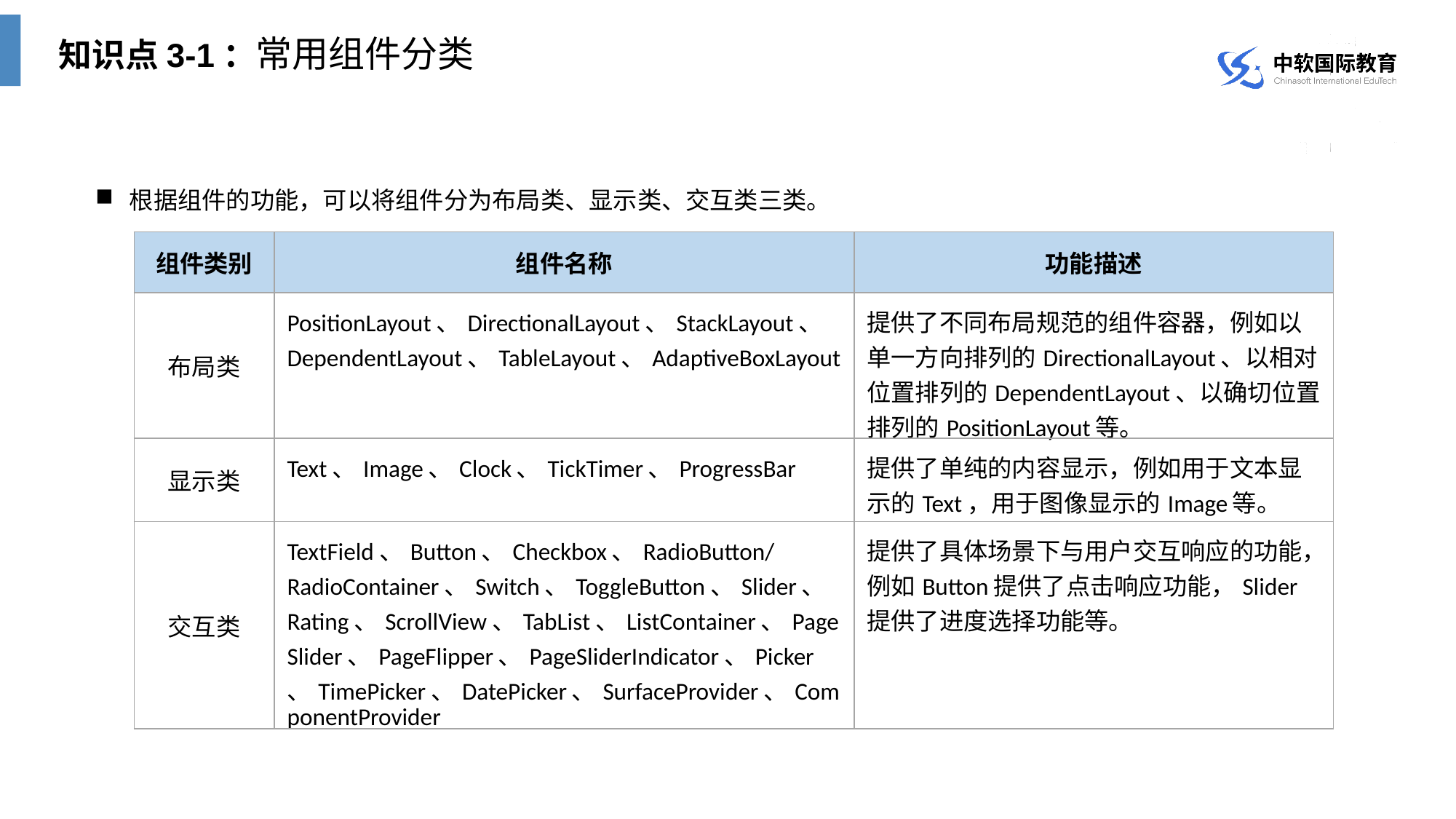

知识点3-1：常用组件分类
根据组件的功能，可以将组件分为布局类、显示类、交互类三类。
| 组件类别 | 组件名称 | 功能描述 |
| --- | --- | --- |
| 布局类 | PositionLayout、DirectionalLayout、StackLayout、DependentLayout、TableLayout、AdaptiveBoxLayout | 提供了不同布局规范的组件容器，例如以单一方向排列的DirectionalLayout、以相对位置排列的DependentLayout、以确切位置排列的PositionLayout等。 |
| 显示类 | Text、Image、Clock、TickTimer、ProgressBar | 提供了单纯的内容显示，例如用于文本显示的Text，用于图像显示的Image等。 |
| 交互类 | TextField、Button、Checkbox、RadioButton/RadioContainer、Switch、ToggleButton、Slider、Rating、ScrollView、TabList、ListContainer、PageSlider、PageFlipper、PageSliderIndicator、Picker、TimePicker、DatePicker、SurfaceProvider、ComponentProvider | 提供了具体场景下与用户交互响应的功能，例如Button提供了点击响应功能，Slider提供了进度选择功能等。 |